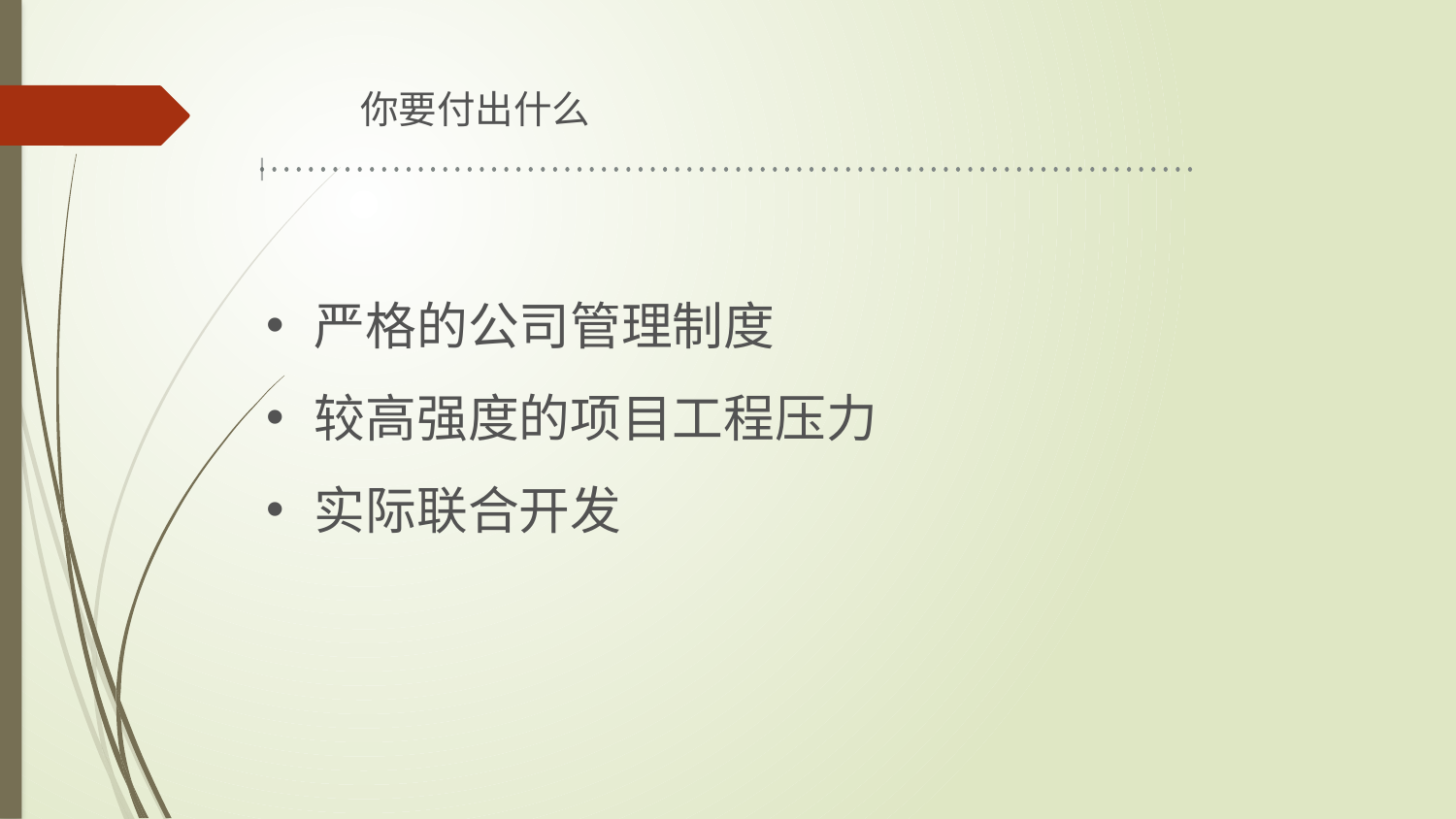

你要付出什么

严格的公司管理制度
较高强度的项目工程压力
实际联合开发